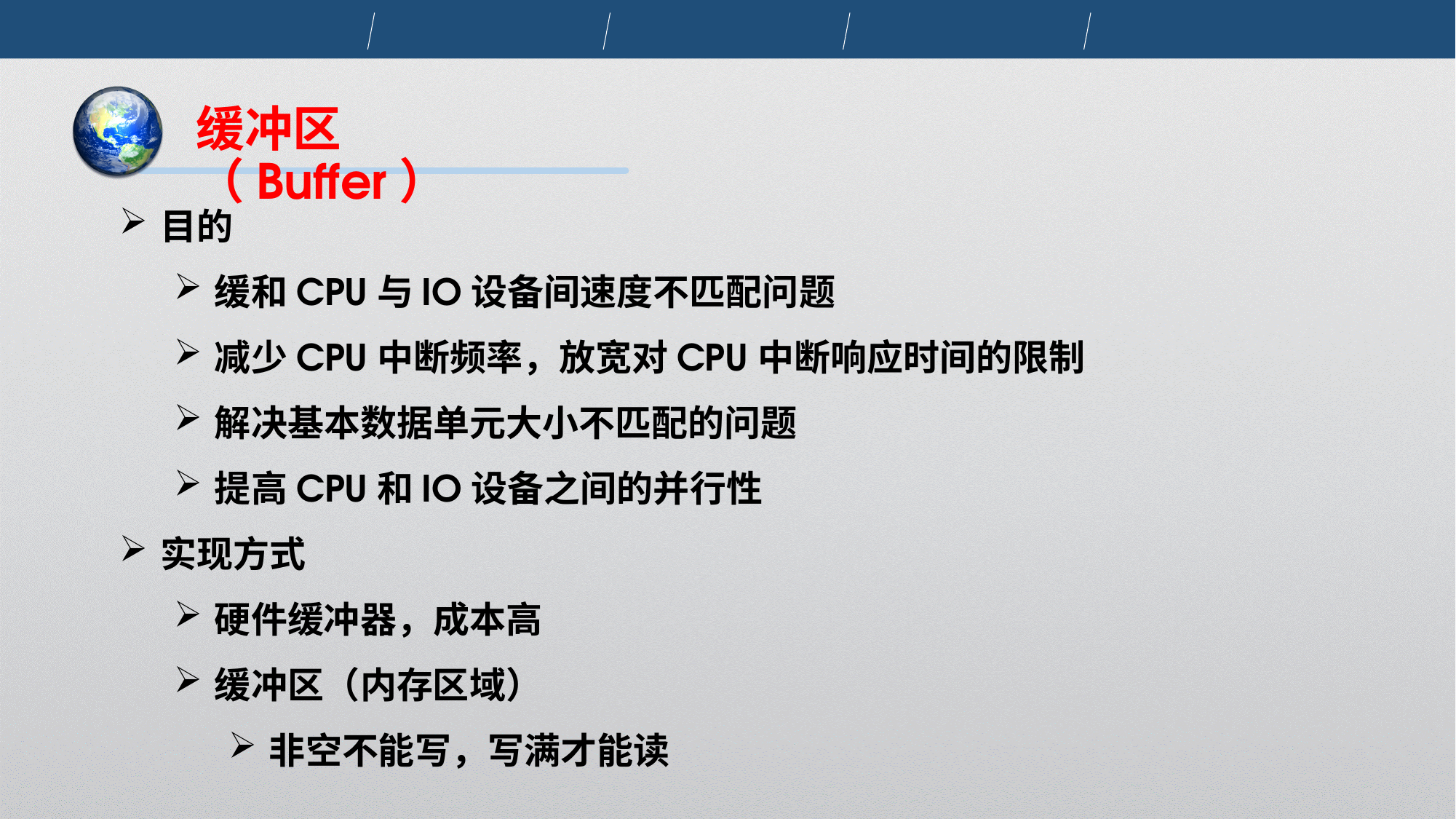

缓冲区（Buffer）
目的
缓和CPU与IO设备间速度不匹配问题
减少CPU中断频率，放宽对CPU中断响应时间的限制
解决基本数据单元大小不匹配的问题
提高CPU和IO设备之间的并行性
实现方式
硬件缓冲器，成本高
缓冲区（内存区域）
非空不能写，写满才能读